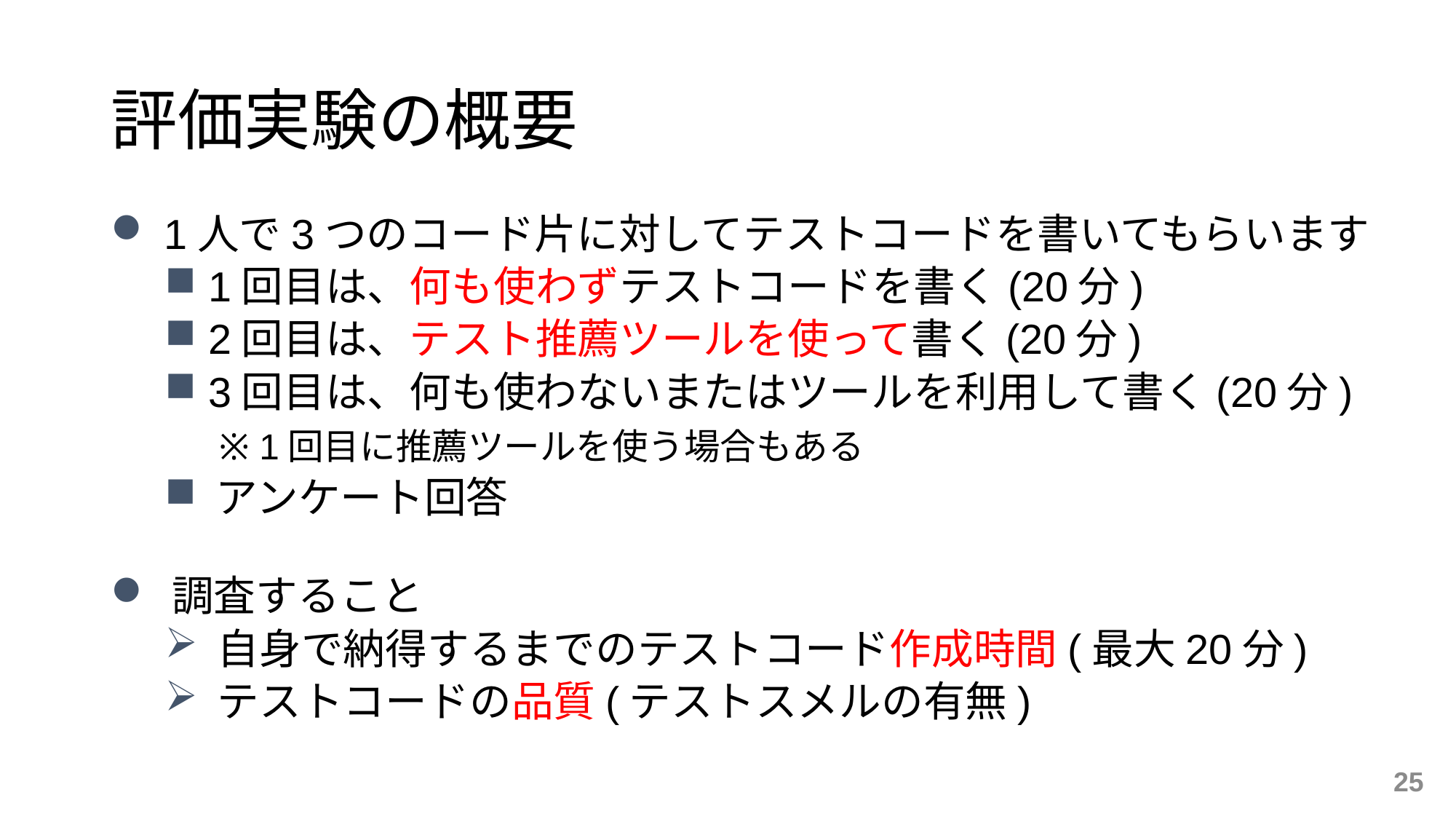

# 評価実験の概要
 1人で3つのコード片に対してテストコードを書いてもらいます
 1回目は、何も使わずテストコードを書く(20分)
 2回目は、テスト推薦ツールを使って書く(20分)
 3回目は、何も使わないまたはツールを利用して書く(20分)
※ 1回目に推薦ツールを使う場合もある
 アンケート回答

 調査すること
 自身で納得するまでのテストコード作成時間(最大20分)
 テストコードの品質(テストスメルの有無)
25